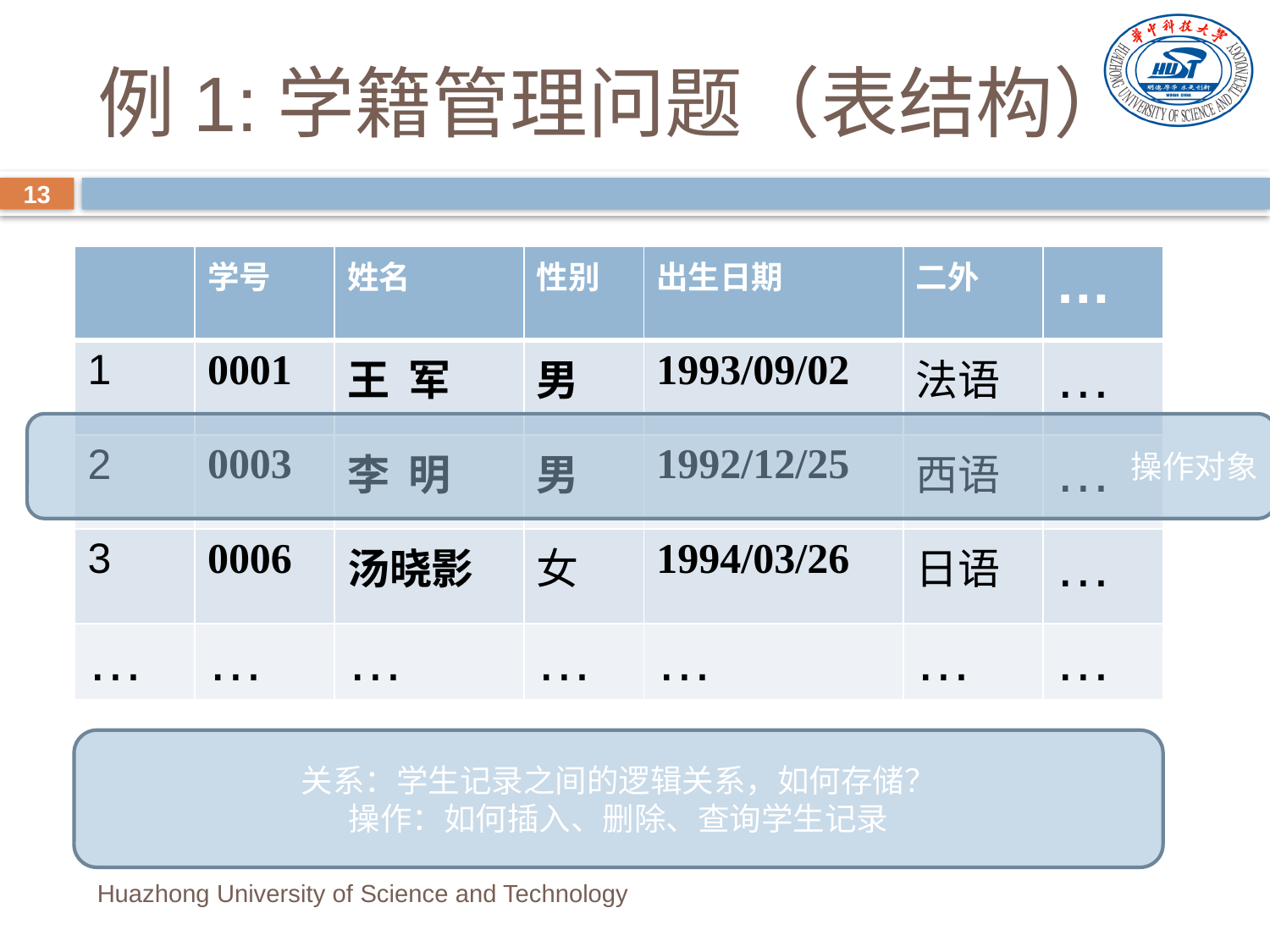

# 例1:学籍管理问题（表结构）
13
|  | 学号 | 姓名 | 性别 | 出生日期 | 二外 | … |
| --- | --- | --- | --- | --- | --- | --- |
| 1 | 0001 | 王 军 | 男 | 1993/09/02 | 法语 | … |
| 2 | 0003 | 李 明 | 男 | 1992/12/25 | 西语 | … |
| 3 | 0006 | 汤晓影 | 女 | 1994/03/26 | 日语 | … |
| … | … | … | … | … | … | … |
操作对象

关系：学生记录之间的逻辑关系，如何存储？
操作：如何插入、删除、查询学生记录

Huazhong University of Science and Technology